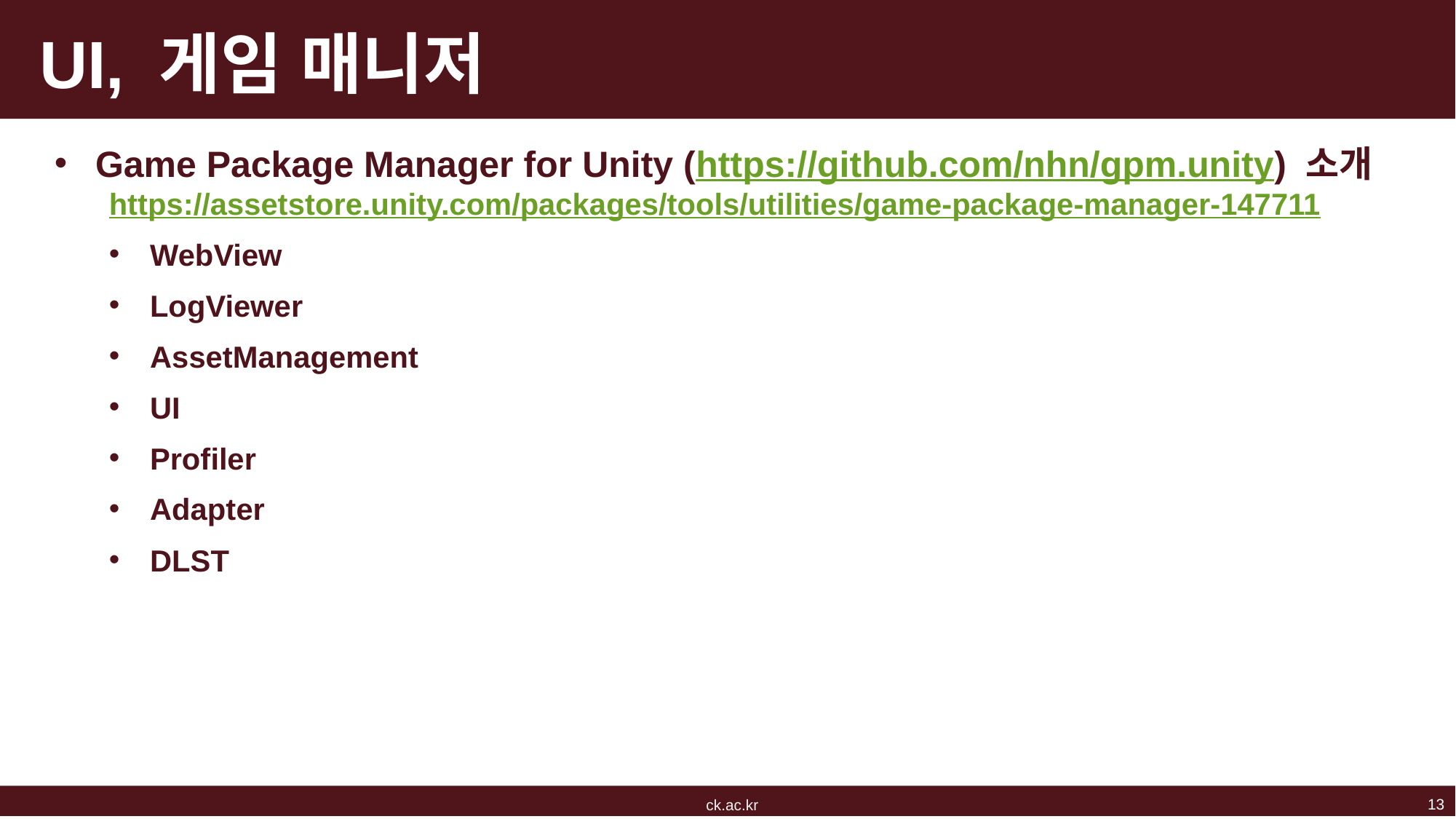

# UI, 게임 매니저
Game Package Manager for Unity (https://github.com/nhn/gpm.unity) 소개
https://assetstore.unity.com/packages/tools/utilities/game-package-manager-147711

WebView
LogViewer
AssetManagement
UI
Profiler
Adapter

DLST
13
ck.ac.kr